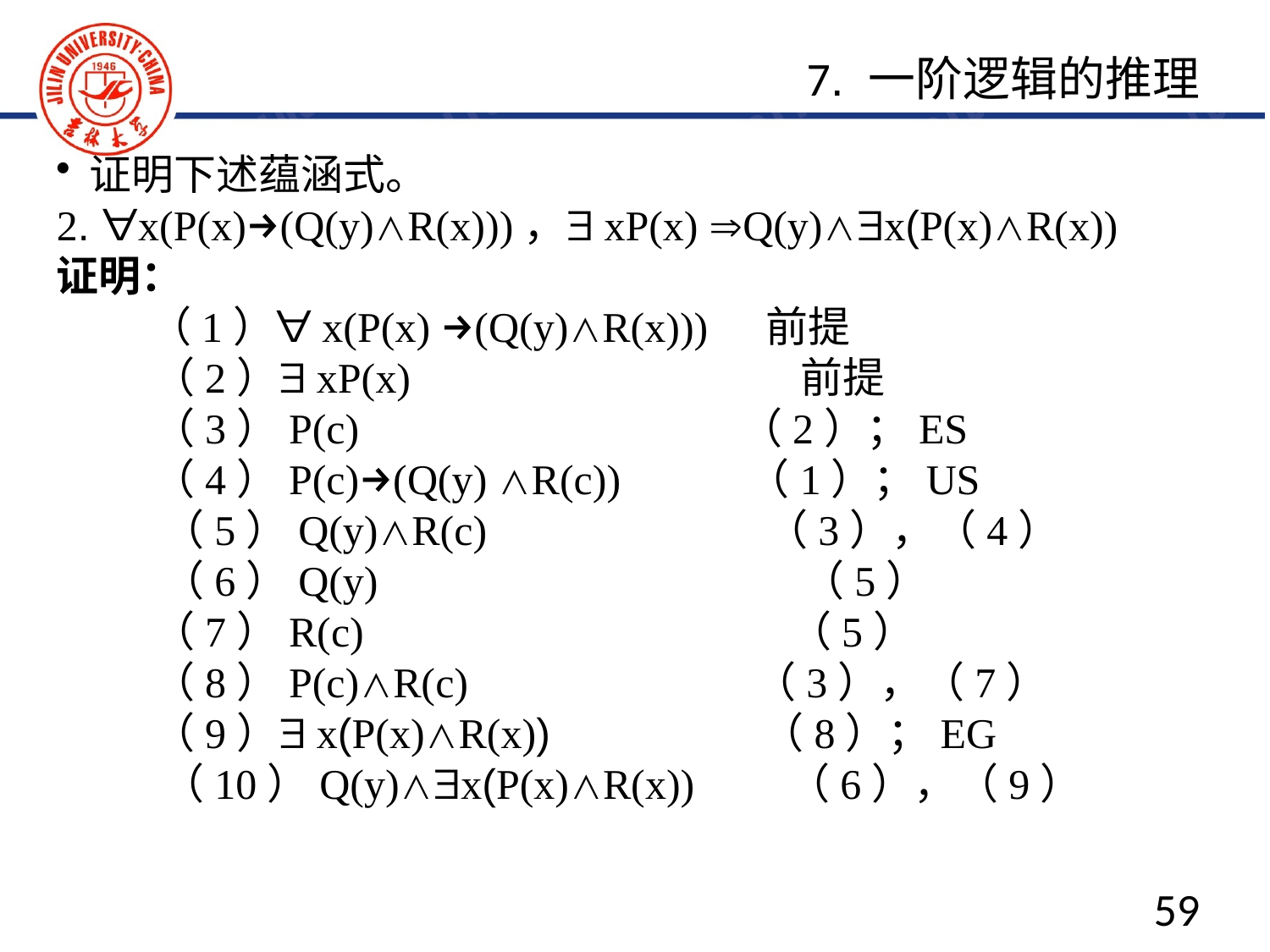

7. 一阶逻辑的推理
证明下述蕴涵式。
2. ∀x(P(x)→(Q(y)∧R(x)))，∃xP(x) ⇒Q(y)∧∃x(P(x)∧R(x))
证明：
（1）∀x(P(x) →(Q(y)∧R(x)))    前提
         （2）∃xP(x)                                前提
         （3）P(c)                                   （2）；ES
         （4）P(c)→(Q(y) ∧R(c))           （1）；US
         （5）Q(y)∧R(c)                         （3），（4）
         （6）Q(y)                                   （5）
         （7）R(c)                                   （5）
         （8）P(c)∧R(c)                          （3），（7）
         （9）∃x(P(x)∧R(x))                   （8）；EG
         （10）Q(y)∧∃x(P(x)∧R(x))       （6），（9）
59